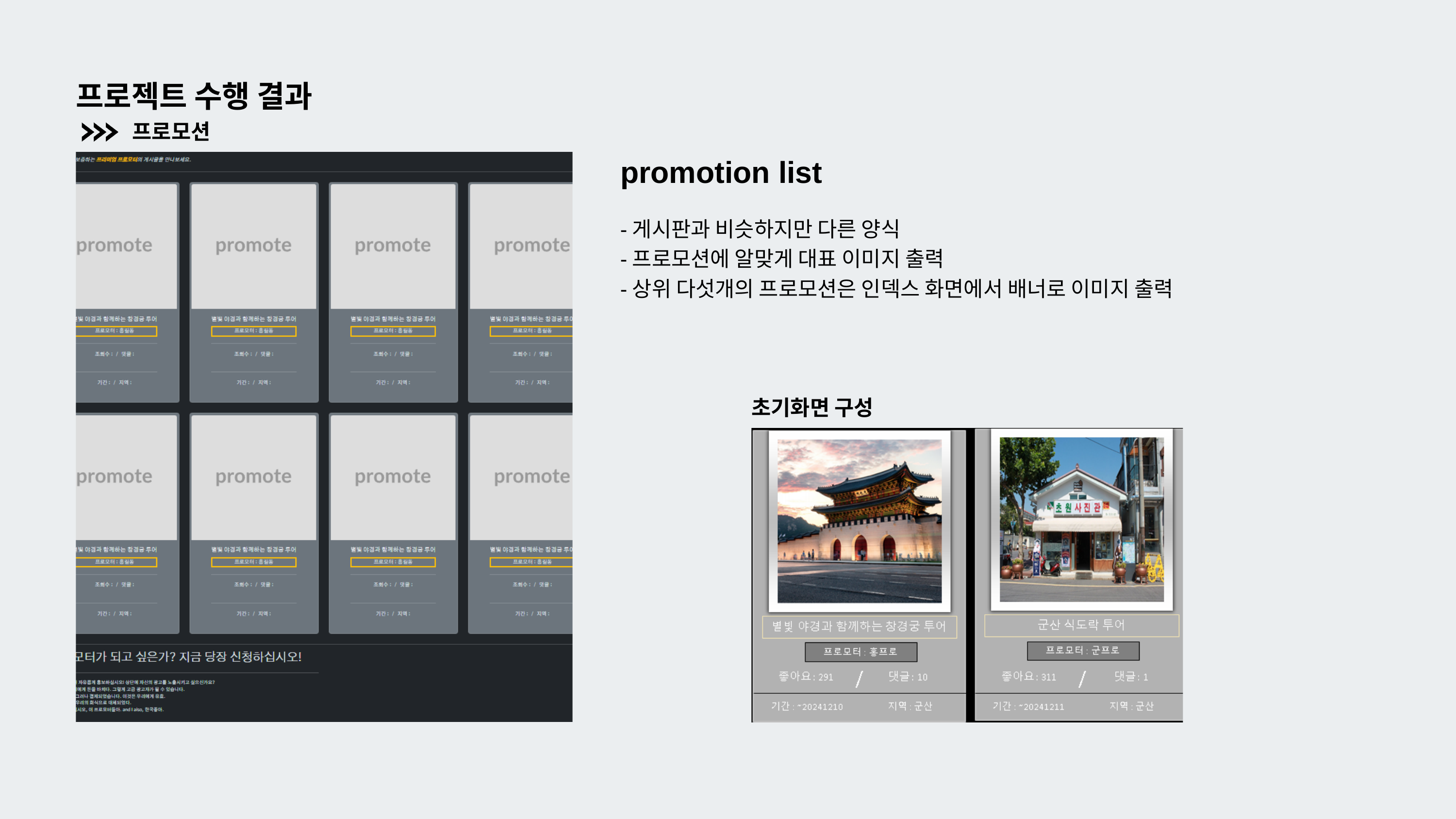

프로젝트 수행 결과
프로모션

promotion list

-게시판과 비슷하지만 다른 양식
-프로모션에 알맞게 대표 이미지 출력
-상위 다섯개의 프로모션은 인덱스 화면에서 배너로 이미지 출력
초기화면 구성